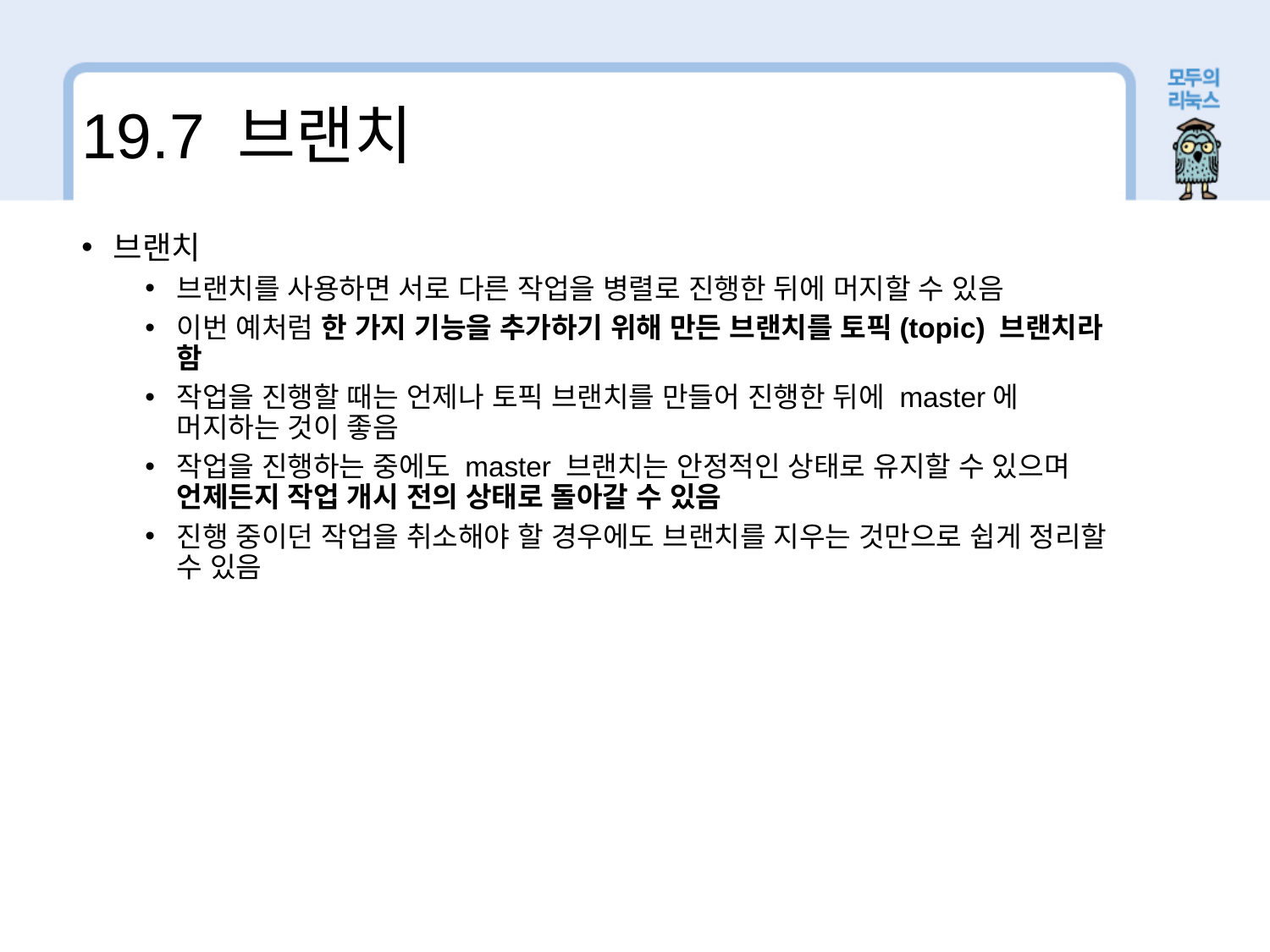

19.7 브랜치
브랜치
브랜치를 사용하면 서로 다른 작업을 병렬로 진행한 뒤에 머지할 수 있음
이번 예처럼 한 가지 기능을 추가하기 위해 만든 브랜치를 토픽(topic) 브랜치라 함
작업을 진행할 때는 언제나 토픽 브랜치를 만들어 진행한 뒤에 master에 머지하는 것이 좋음
작업을 진행하는 중에도 master 브랜치는 안정적인 상태로 유지할 수 있으며 언제든지 작업 개시 전의 상태로 돌아갈 수 있음
진행 중이던 작업을 취소해야 할 경우에도 브랜치를 지우는 것만으로 쉽게 정리할 수 있음